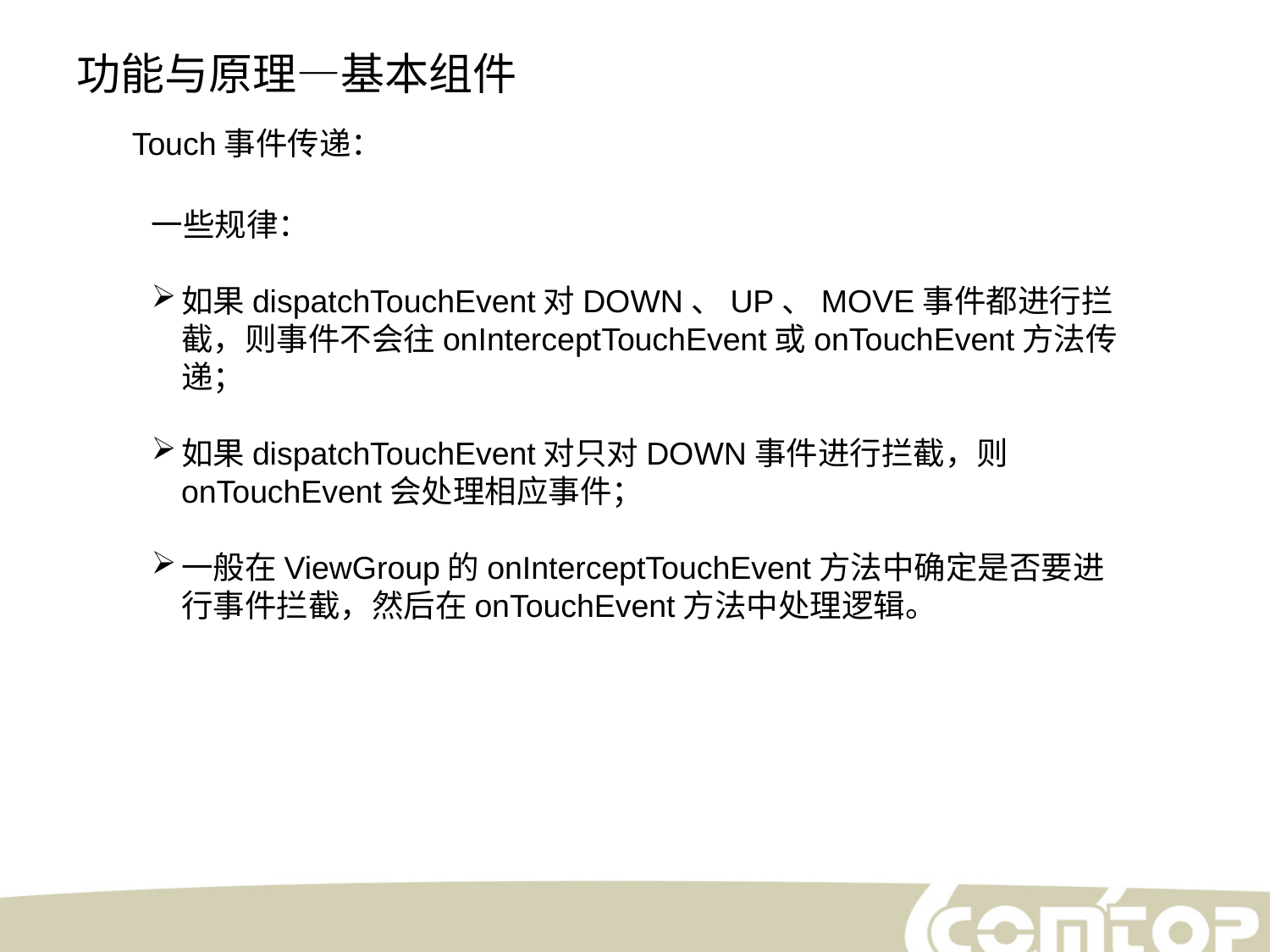

功能与原理—基本组件
Touch事件传递：
一些规律：

如果dispatchTouchEvent对DOWN、UP、MOVE事件都进行拦截，则事件不会往onInterceptTouchEvent或onTouchEvent方法传递；

如果dispatchTouchEvent对只对DOWN事件进行拦截，则onTouchEvent会处理相应事件；

一般在ViewGroup的onInterceptTouchEvent方法中确定是否要进行事件拦截，然后在onTouchEvent方法中处理逻辑。